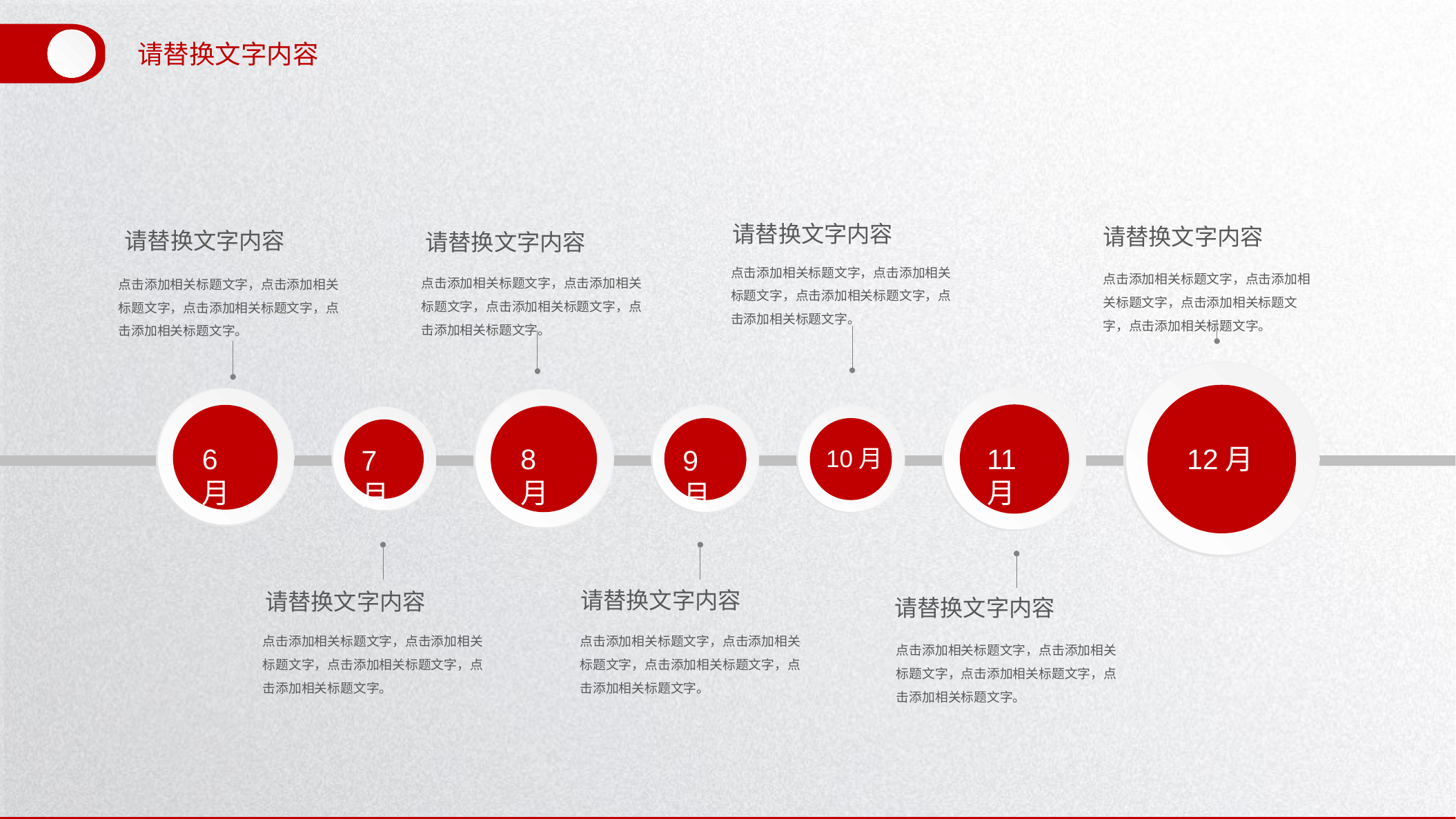

请替换文字内容
请替换文字内容
点击添加相关标题文字，点击添加相关标题文字，点击添加相关标题文字，点击添加相关标题文字。
请替换文字内容
点击添加相关标题文字，点击添加相关标题文字，点击添加相关标题文字，点击添加相关标题文字。
请替换文字内容
点击添加相关标题文字，点击添加相关标题文字，点击添加相关标题文字，点击添加相关标题文字。
请替换文字内容
点击添加相关标题文字，点击添加相关标题文字，点击添加相关标题文字，点击添加相关标题文字。

12月

11月

6月

8月

9月

10月

7月

请替换文字内容
点击添加相关标题文字，点击添加相关标题文字，点击添加相关标题文字，点击添加相关标题文字。
请替换文字内容
点击添加相关标题文字，点击添加相关标题文字，点击添加相关标题文字，点击添加相关标题文字。
请替换文字内容
点击添加相关标题文字，点击添加相关标题文字，点击添加相关标题文字，点击添加相关标题文字。